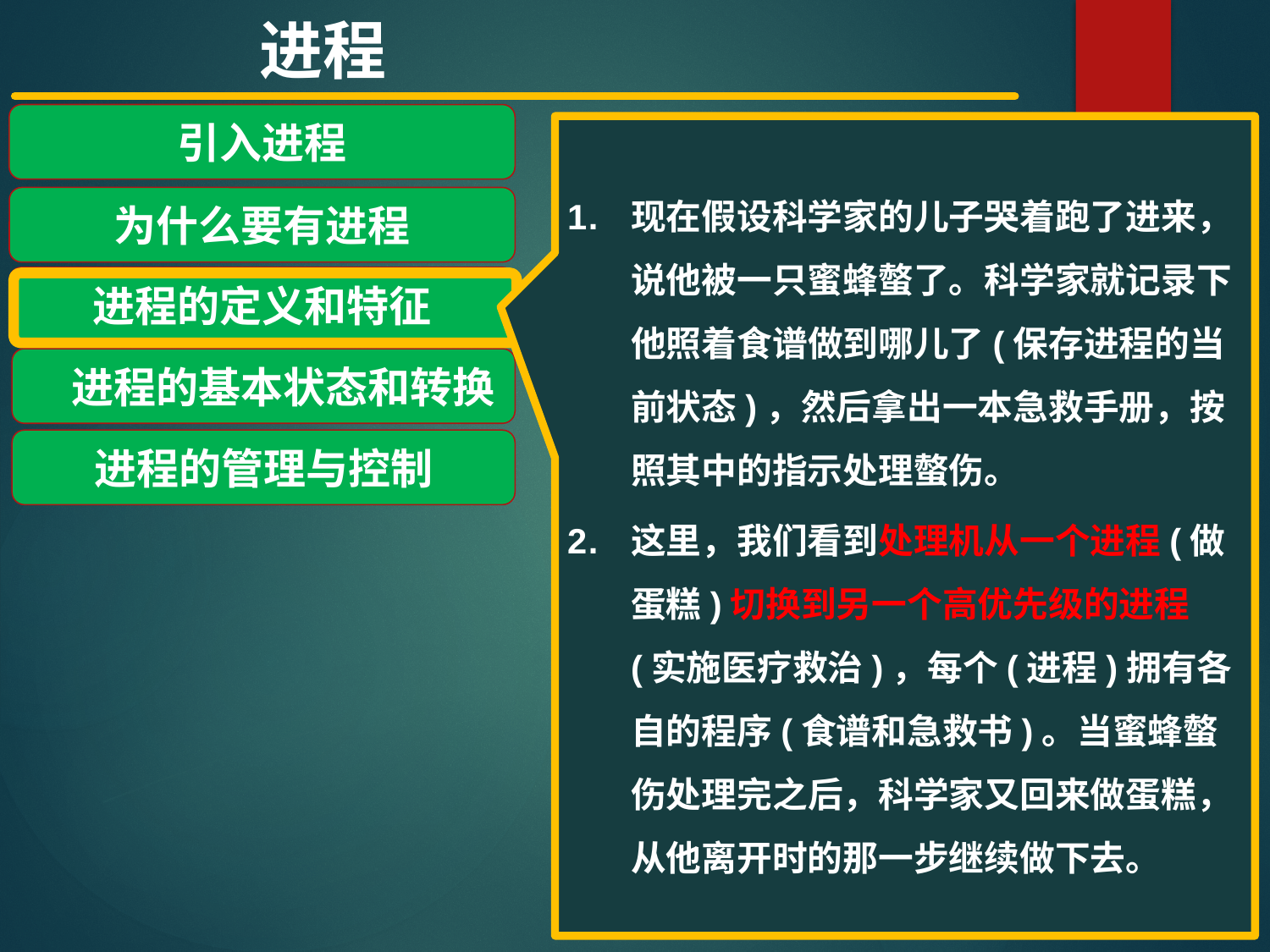

进程
引入进程
为什么要有进程
进程的定义和特征
   进程的基本状态和转换
进程的管理与控制
现在假设科学家的儿子哭着跑了进来，说他被一只蜜蜂螫了。科学家就记录下他照着食谱做到哪儿了(保存进程的当前状态)，然后拿出一本急救手册，按照其中的指示处理螫伤。
这里，我们看到处理机从一个进程(做蛋糕)切换到另一个高优先级的进程(实施医疗救治)，每个(进程)拥有各自的程序(食谱和急救书)。当蜜蜂螫伤处理完之后，科学家又回来做蛋糕，从他离开时的那一步继续做下去。